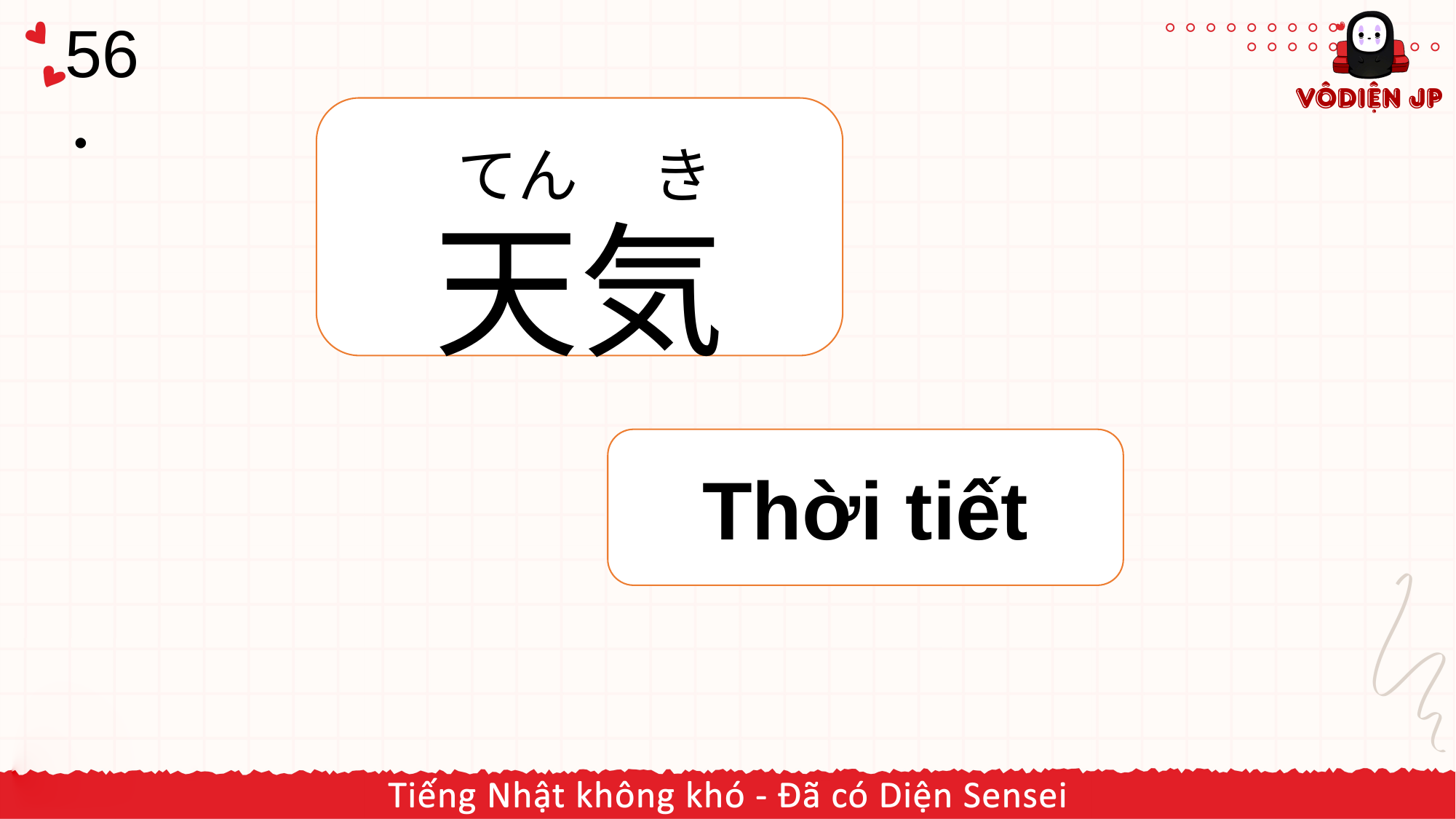

# 56．

天気
てん　 き
Thời tiết